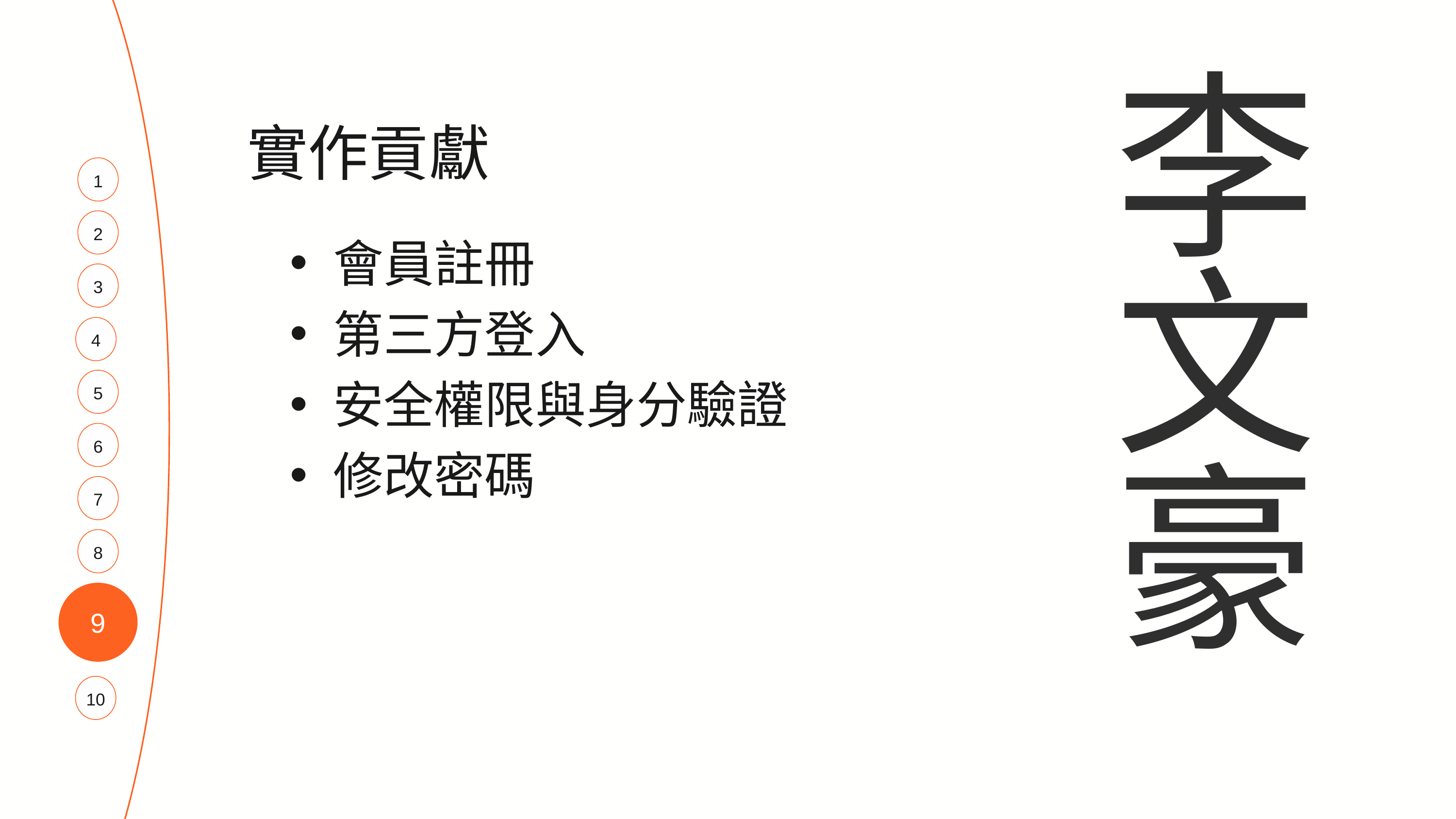

李文豪
實作貢獻

1

2
會員註冊
第三方登入
安全權限與身分驗證
修改密碼

3

4

5

6

7

8

9

10